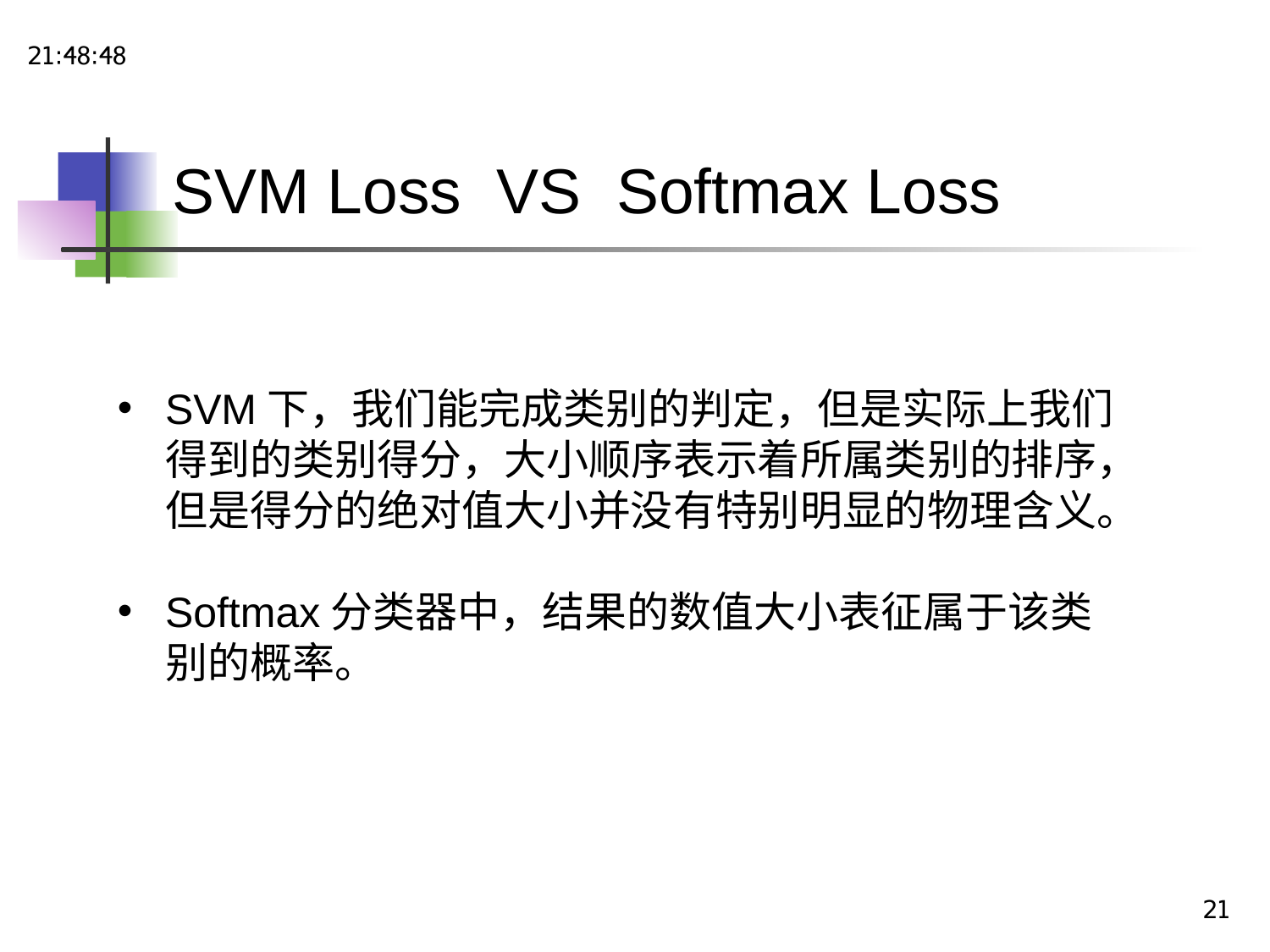

21:48:48
# SVM Loss  VS  Softmax Loss
SVM下，我们能完成类别的判定，但是实际上我们得到的类别得分，大小顺序表示着所属类别的排序，但是得分的绝对值大小并没有特别明显的物理含义。

Softmax分类器中，结果的数值大小表征属于该类别的概率。
21